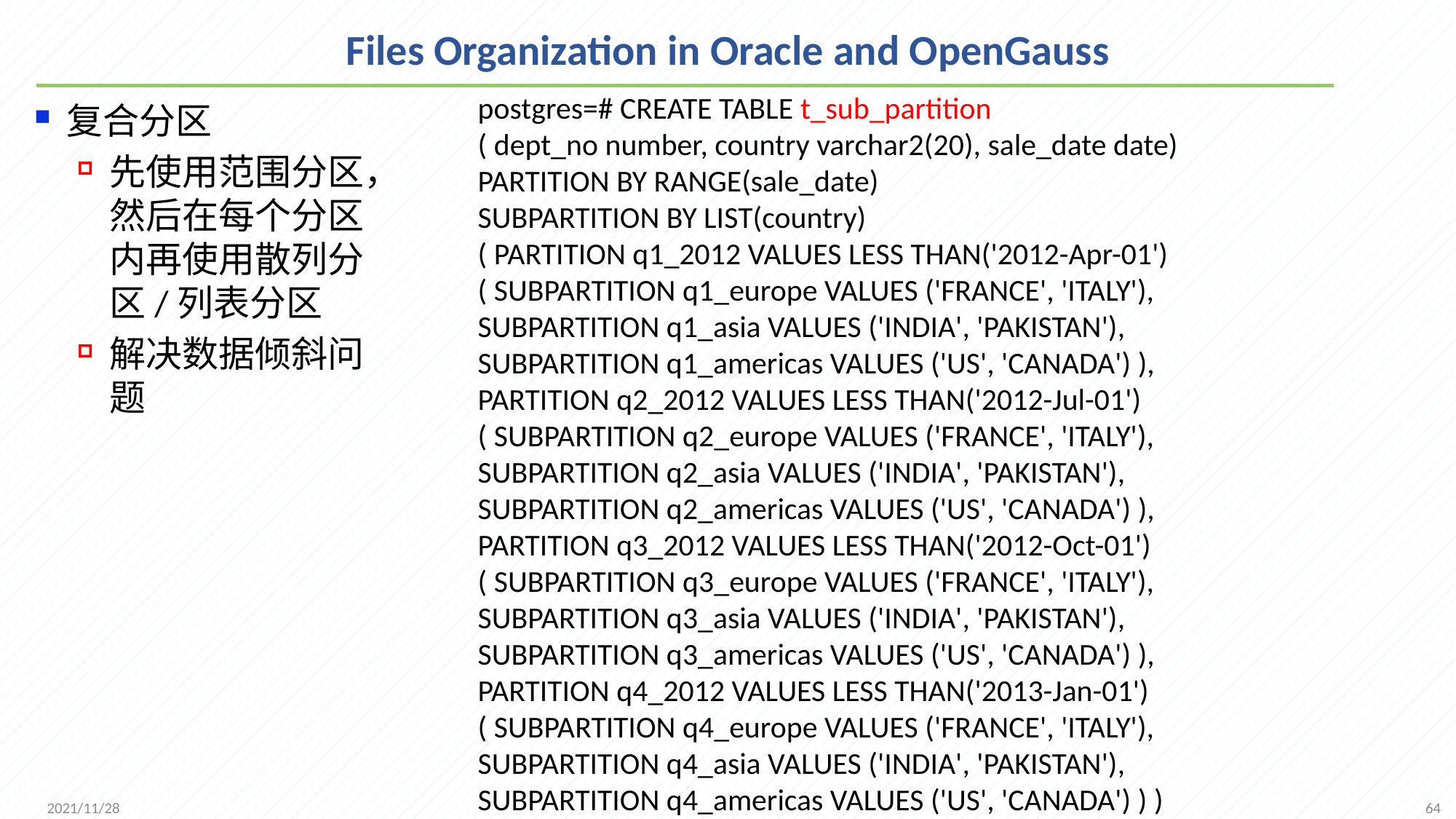

# Files Organization in Oracle and OpenGauss
postgres=# CREATE TABLE t_sub_partition
( dept_no number, country varchar2(20), sale_date date)
PARTITION BY RANGE(sale_date)
SUBPARTITION BY LIST(country)
( PARTITION q1_2012 VALUES LESS THAN('2012-Apr-01')
( SUBPARTITION q1_europe VALUES ('FRANCE', 'ITALY'),
SUBPARTITION q1_asia VALUES ('INDIA', 'PAKISTAN'),
SUBPARTITION q1_americas VALUES ('US', 'CANADA') ),
PARTITION q2_2012 VALUES LESS THAN('2012-Jul-01')
( SUBPARTITION q2_europe VALUES ('FRANCE', 'ITALY'),
SUBPARTITION q2_asia VALUES ('INDIA', 'PAKISTAN'),
SUBPARTITION q2_americas VALUES ('US', 'CANADA') ),
PARTITION q3_2012 VALUES LESS THAN('2012-Oct-01')
( SUBPARTITION q3_europe VALUES ('FRANCE', 'ITALY'),
SUBPARTITION q3_asia VALUES ('INDIA', 'PAKISTAN'),
SUBPARTITION q3_americas VALUES ('US', 'CANADA') ),
PARTITION q4_2012 VALUES LESS THAN('2013-Jan-01')
( SUBPARTITION q4_europe VALUES ('FRANCE', 'ITALY'),
SUBPARTITION q4_asia VALUES ('INDIA', 'PAKISTAN'),
SUBPARTITION q4_americas VALUES ('US', 'CANADA') ) )
复合分区
先使用范围分区，然后在每个分区内再使用散列分区/列表分区
解决数据倾斜问题

64
2021/11/28